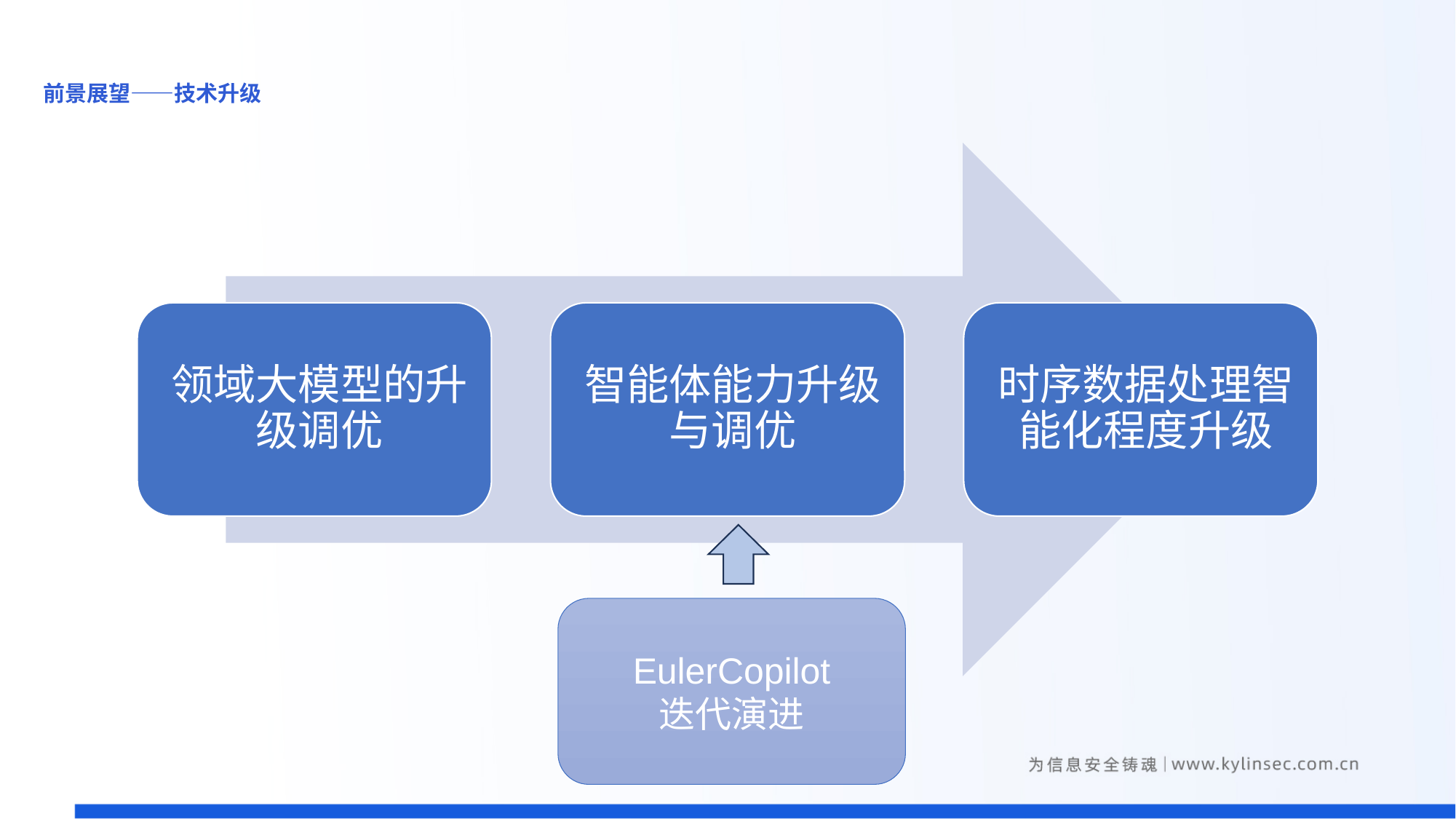

# 前景展望——技术升级
领域大模型的升级调优
智能体能力升级与调优
时序数据处理智能化程度升级

EulerCopilot
迭代演进